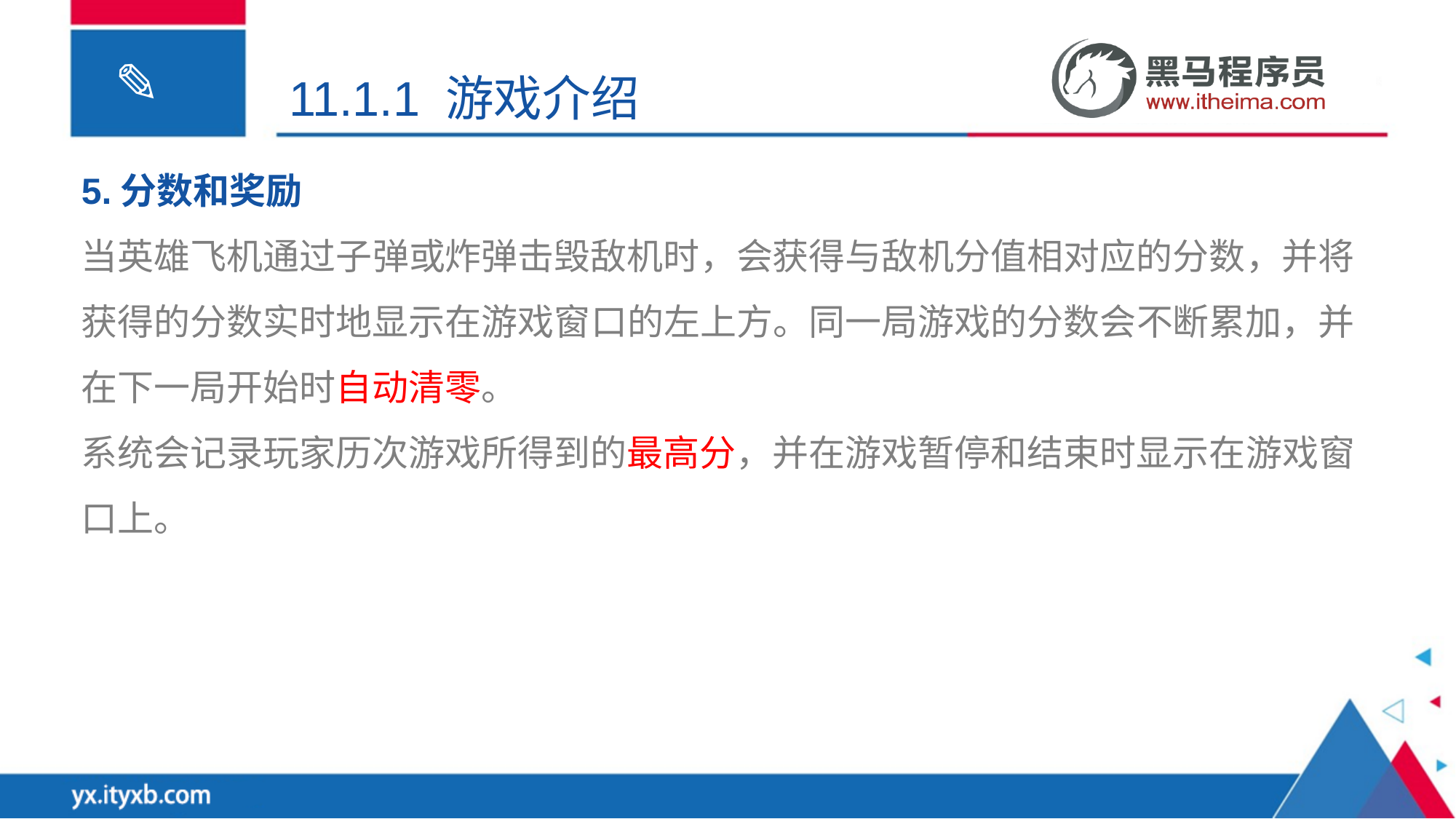

11.1.1 游戏介绍
5.分数和奖励
当英雄飞机通过子弹或炸弹击毁敌机时，会获得与敌机分值相对应的分数，并将获得的分数实时地显示在游戏窗口的左上方。同一局游戏的分数会不断累加，并在下一局开始时自动清零。
系统会记录玩家历次游戏所得到的最高分，并在游戏暂停和结束时显示在游戏窗口上。